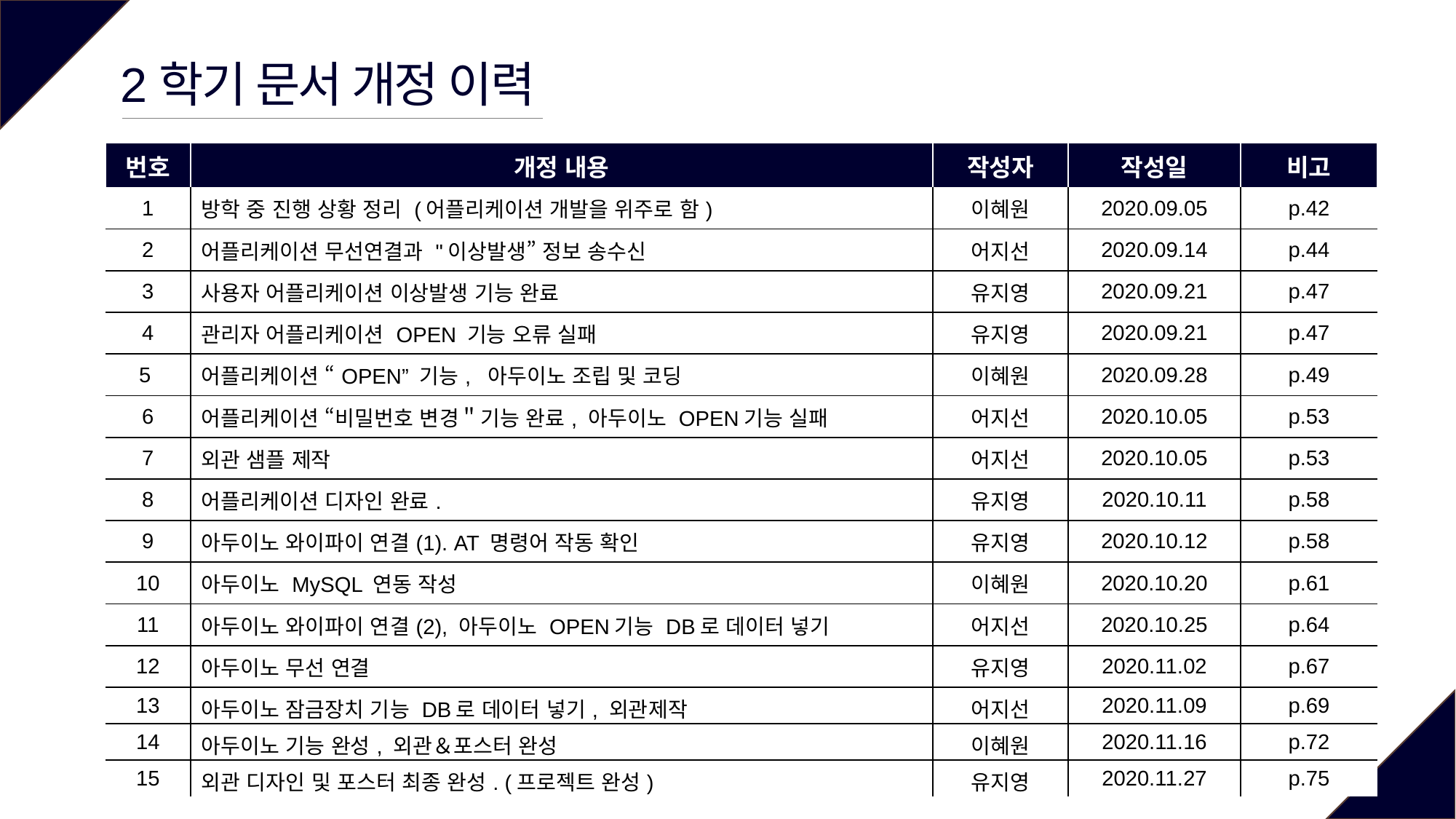

2학기 문서 개정 이력
| 번호 | 개정 내용 | 작성자 | 작성일 | 비고 |
| --- | --- | --- | --- | --- |
| 1 | 방학 중 진행 상황 정리 (어플리케이션 개발을 위주로 함) | 이혜원 | 2020.09.05 | p.42 |
| 2 | 어플리케이션 무선연결과 "이상발생” 정보 송수신 | 어지선 | 2020.09.14 | p.44 |
| 3 | 사용자 어플리케이션 이상발생 기능 완료 | 유지영 | 2020.09.21 | p.47 |
| 4 | 관리자 어플리케이션 OPEN 기능 오류 실패 | 유지영 | 2020.09.21 | p.47 |
| 5 | 어플리케이션 “OPEN” 기능, 아두이노 조립 및 코딩 | 이혜원 | 2020.09.28 | p.49 |
| 6 | 어플리케이션 “비밀번호 변경＂기능 완료, 아두이노 OPEN기능 실패 | 어지선 | 2020.10.05 | p.53 |
| 7 | 외관 샘플 제작 | 어지선 | 2020.10.05 | p.53 |
| 8 | 어플리케이션 디자인 완료. | 유지영 | 2020.10.11 | p.58 |
| 9 | 아두이노 와이파이 연결(1). AT 명령어 작동 확인 | 유지영 | 2020.10.12 | p.58 |
| 10 | 아두이노 MySQL 연동 작성 | 이혜원 | 2020.10.20 | p.61 |
| 11 | 아두이노 와이파이 연결(2), 아두이노 OPEN기능 DB로 데이터 넣기 | 어지선 | 2020.10.25 | p.64 |
| 12 | 아두이노 무선 연결 | 유지영 | 2020.11.02 | p.67 |
| 13 | 아두이노 잠금장치 기능 DB로 데이터 넣기, 외관제작 | 어지선 | 2020.11.09 | p.69 |
| 14 | 아두이노 기능 완성, 외관＆포스터 완성 | 이혜원 | 2020.11.16 | p.72 |
| 15 | 외관 디자인 및 포스터 최종 완성. (프로젝트 완성) | 유지영 | 2020.11.27 | p.75 |